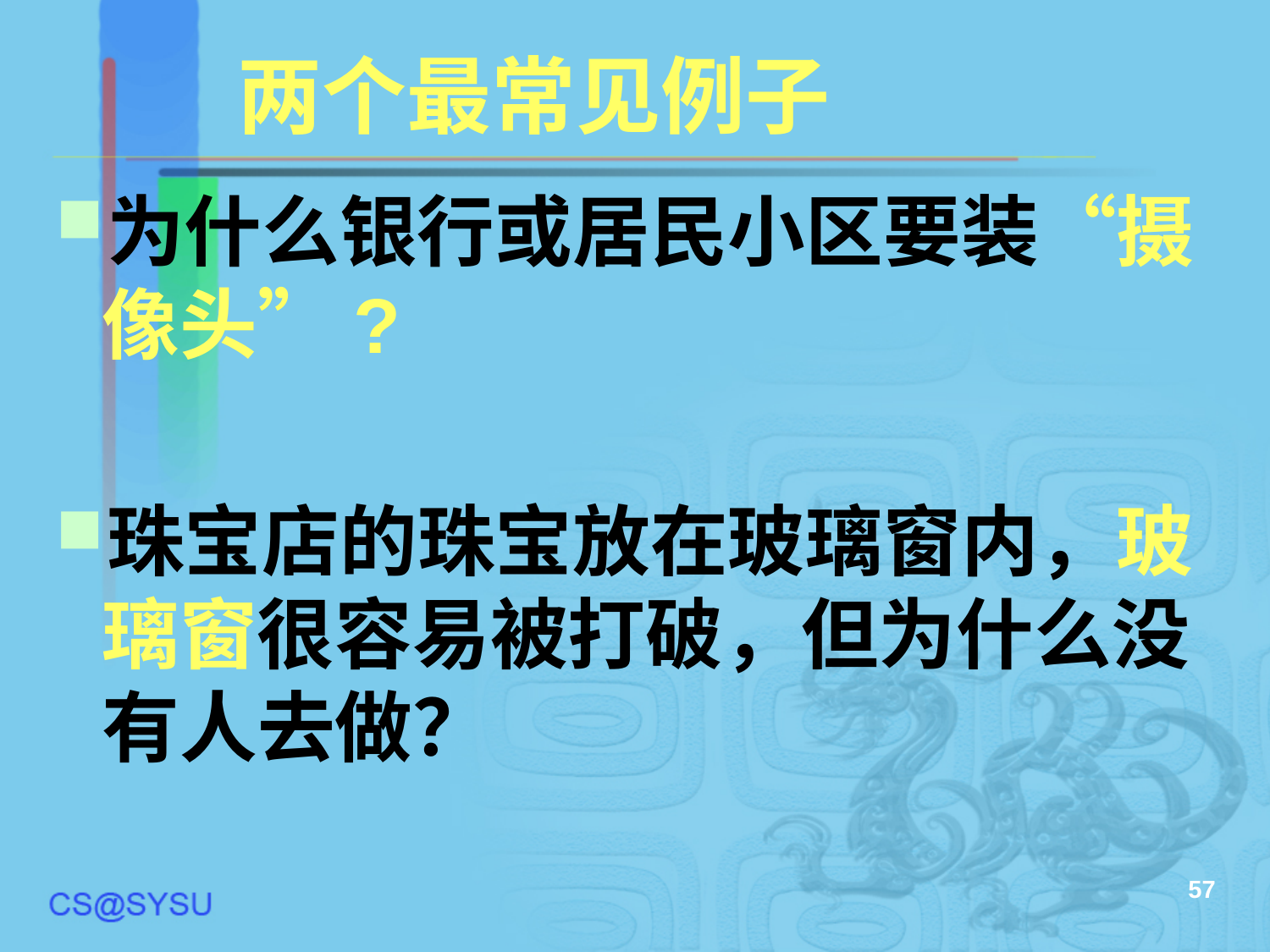

# 两个最常见例子
为什么银行或居民小区要装“摄像头”?

珠宝店的珠宝放在玻璃窗内，玻璃窗很容易被打破，但为什么没有人去做？

57
57